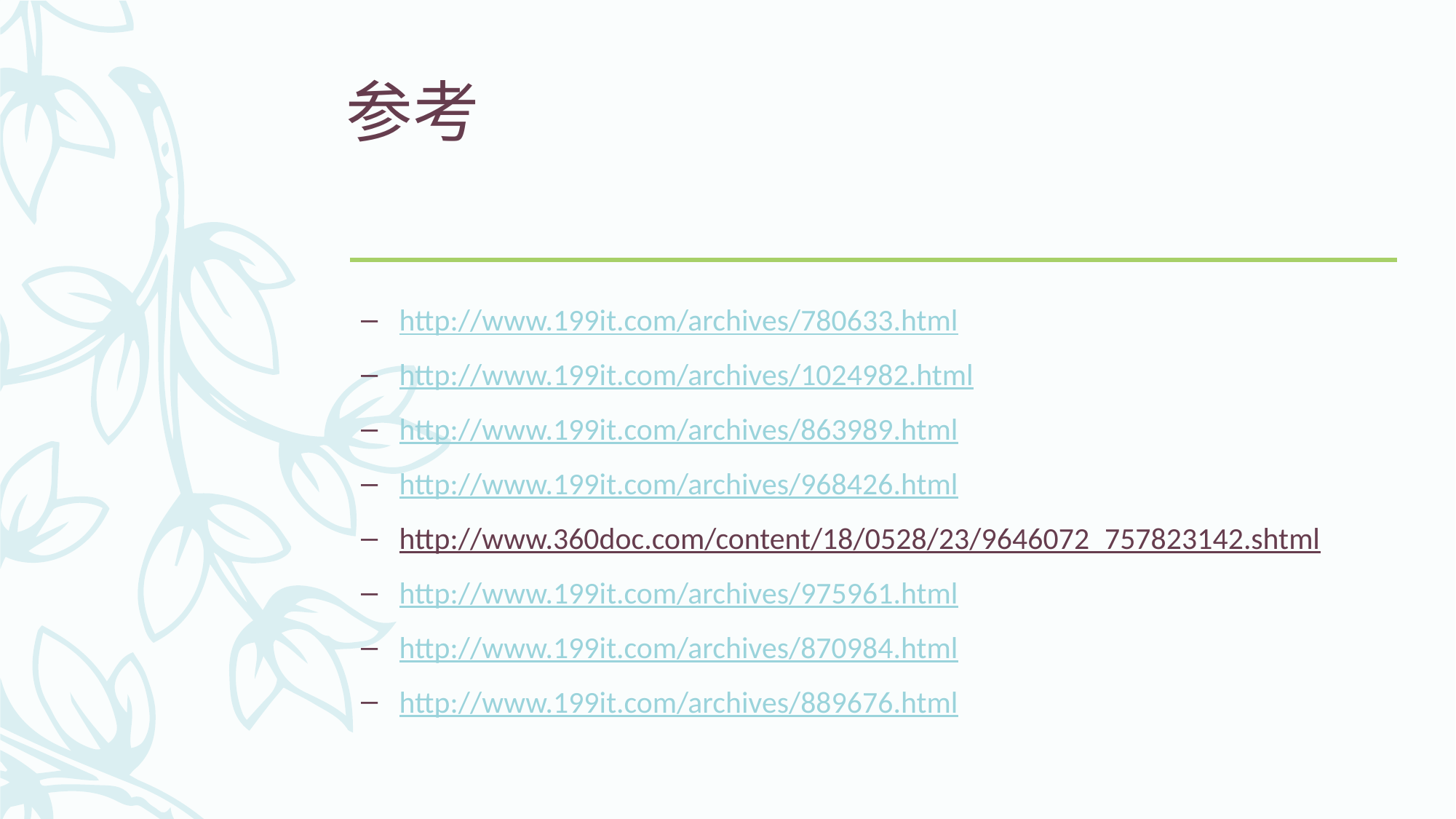

# 参考
http://www.199it.com/archives/780633.html
http://www.199it.com/archives/1024982.html
http://www.199it.com/archives/863989.html
http://www.199it.com/archives/968426.html
http://www.360doc.com/content/18/0528/23/9646072_757823142.shtml
http://www.199it.com/archives/975961.html
http://www.199it.com/archives/870984.html
http://www.199it.com/archives/889676.html